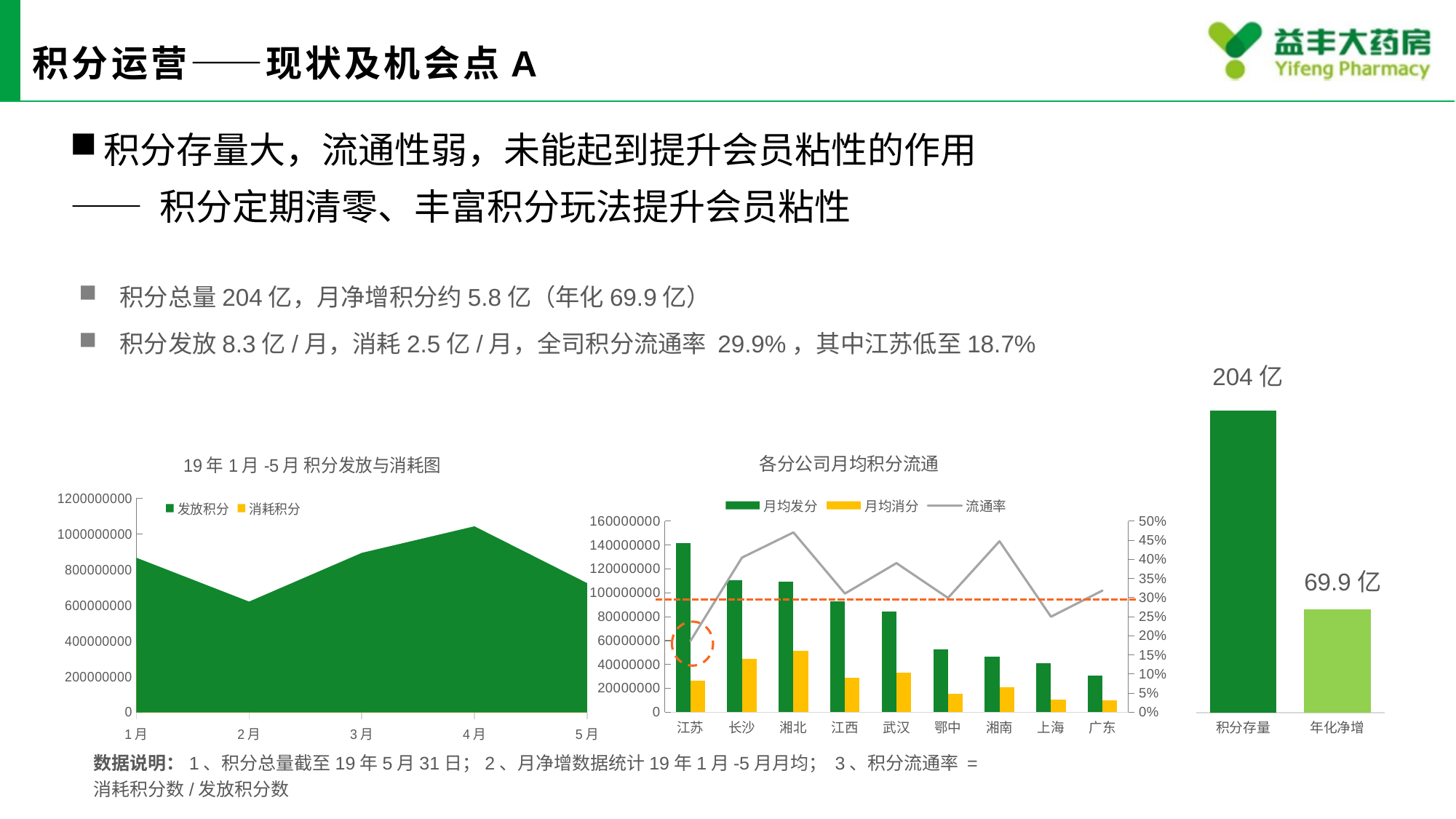

# 积分运营——现状及机会点A
积分存量大，流通性弱，未能起到提升会员粘性的作用
—— 积分定期清零、丰富积分玩法提升会员粘性
积分总量204亿，月净增积分约5.8亿（年化69.9亿）
积分发放8.3亿/月，消耗2.5亿/月，全司积分流通率 29.9%，其中江苏低至18.7%

### Chart

| Category |  |
|---|---|
| 积分存量 | 20412553853.0 |
| 年化净增 | 6990886353.6 |
204亿

### Chart: 19年1月-5月 积分发放与消耗图

| Category | 发放积分 | 消耗积分 |
|---|---|---|
| 1月 | 868230819.0 | 380831877.0 |
| 2月 | 621931227.0 | 182692161.0 |
| 3月 | 895251442.0 | 235838000.0 |
| 4月 | 1044280877.0 | 213171079.0 |
| 5月 | 725810858.0 | 230102792.0 |

### Chart: 各分公司月均积分流通

| Category | 月均发分 | 月均消分 | 流通率 |
|---|---|---|---|
| 江苏 | 141959222.0 | 26501686.0 | 0.186685201754628 |
| 长沙 | 110276793.0 | 44636073.0 | 0.404763974229827 |
| 湘北 | 109250518.0 | 51411195.0 | 0.470580789374381 |
| 江西 | 92730818.0 | 28801053.0 | 0.310587716372781 |
| 武汉 | 84517863.0 | 32991240.0 | 0.390346357905429 |
| 鄂中 | 52859027.0 | 15813126.0 | 0.299156584929193 |
| 湘南 | 46375617.0 | 20754782.0 | 0.447536514716343 |
| 上海 | 41388443.0 | 10345344.0 | 0.249957312962945 |
| 广东 | 30904693.0 | 9843739.0 | 0.31851922942577 |
69.9亿

数据说明：1、积分总量截至19年5月31日；2、月净增数据统计19年1月-5月月均； 3、积分流通率 =消耗积分数/发放积分数